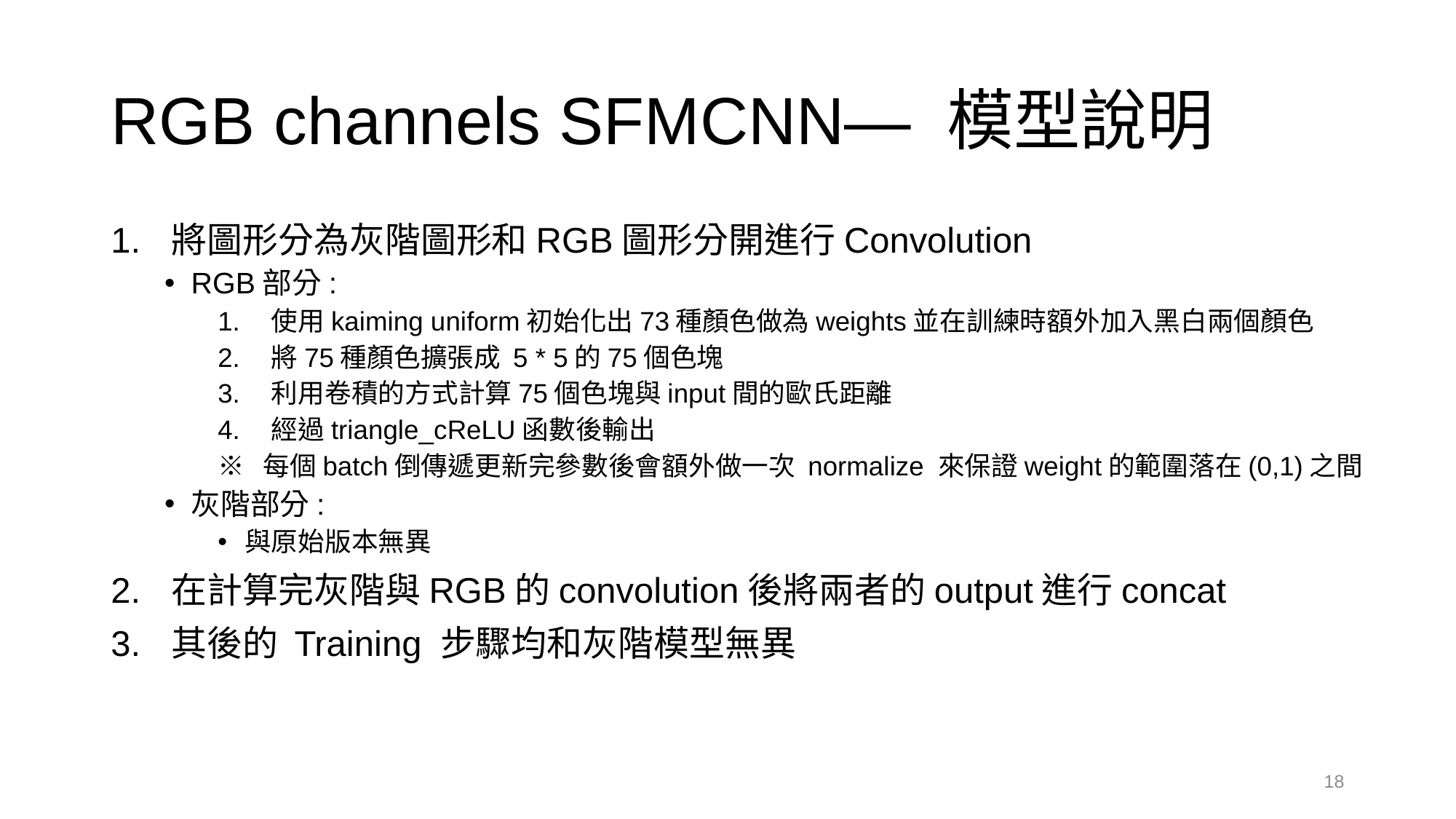

# RGB channels SFMCNN— 模型說明
將圖形分為灰階圖形和RGB圖形分開進行Convolution
RGB部分:
使用kaiming uniform初始化出73種顏色做為weights並在訓練時額外加入黑白兩個顏色
將75種顏色擴張成 5 * 5的75個色塊
利用卷積的方式計算75個色塊與input間的歐氏距離
經過triangle_cReLU函數後輸出
※  每個batch倒傳遞更新完參數後會額外做一次 normalize 來保證weight的範圍落在(0,1)之間
灰階部分:
與原始版本無異
在計算完灰階與RGB的convolution後將兩者的output進行concat
其後的 Training 步驟均和灰階模型無異

18